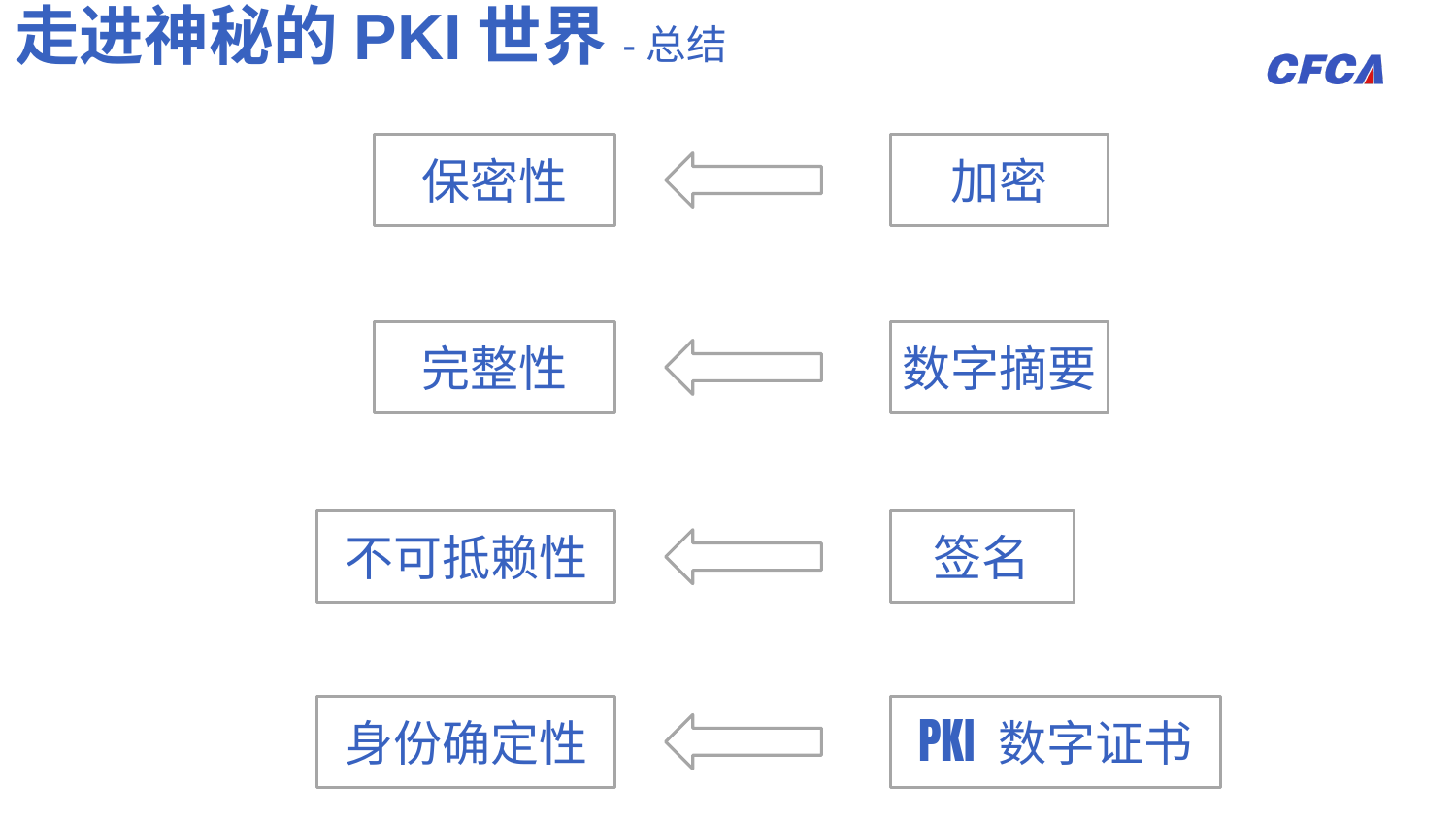

走进神秘的PKI世界-总结
保密性
加密

完整性
数字摘要

不可抵赖性
签名

身份确定性
PKI 数字证书